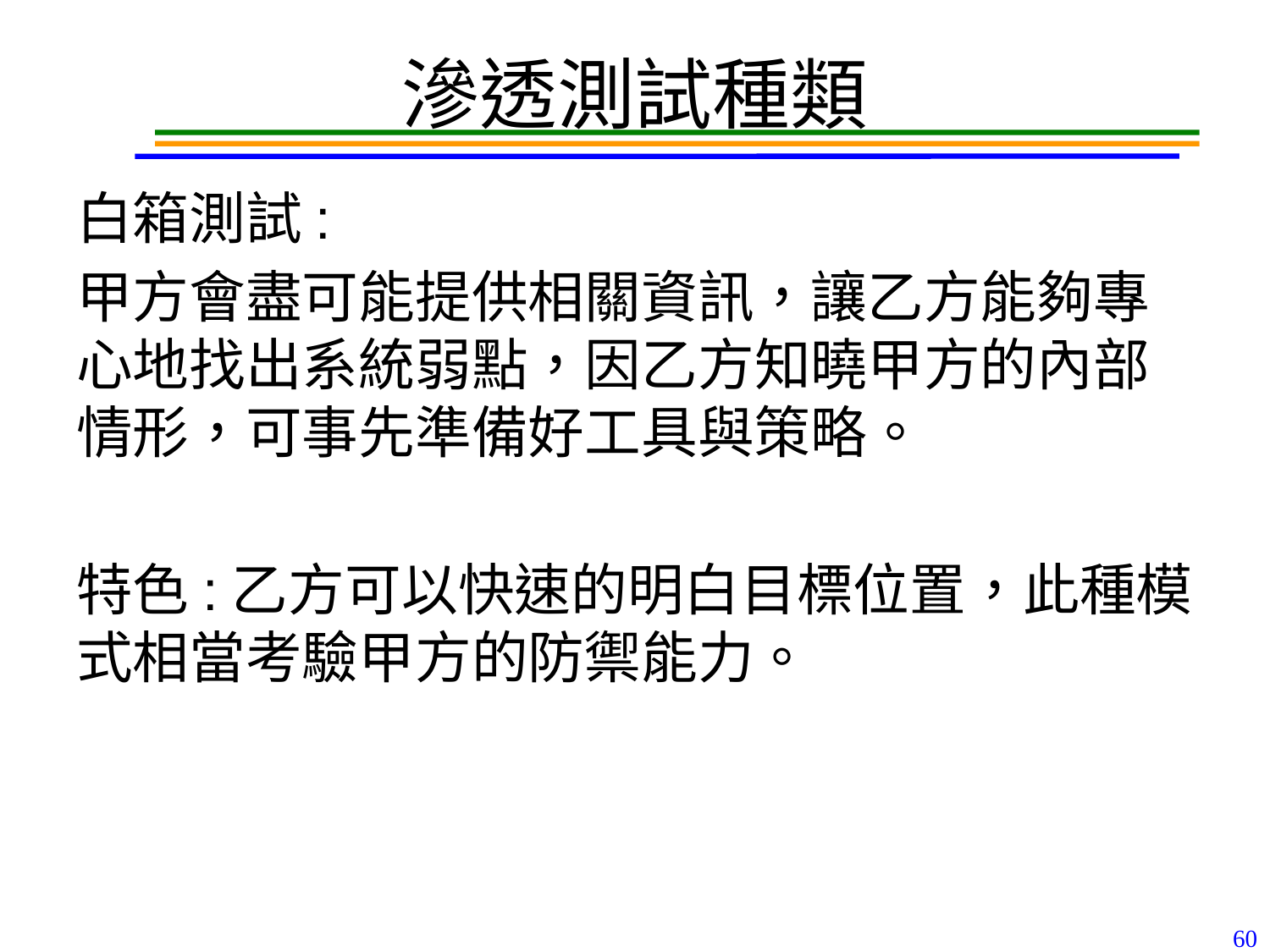

# 滲透測試種類
白箱測試:
甲方會盡可能提供相關資訊，讓乙方能夠專心地找出系統弱點，因乙方知曉甲方的內部情形，可事先準備好工具與策略。

特色:乙方可以快速的明白目標位置，此種模式相當考驗甲方的防禦能力。

60